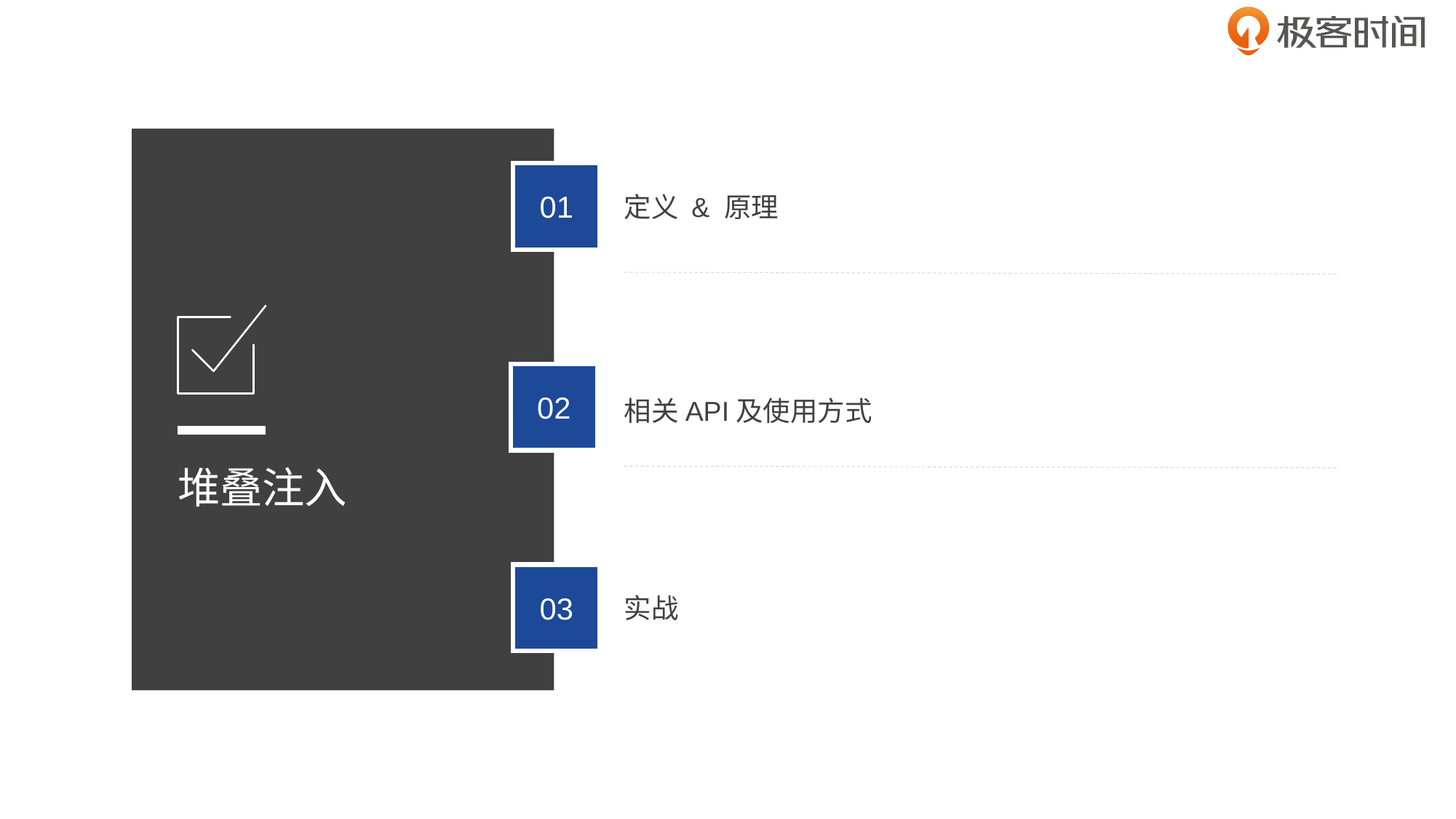

01
定义 & 原理

堆叠注入
02
相关API及使用方式
03
实战